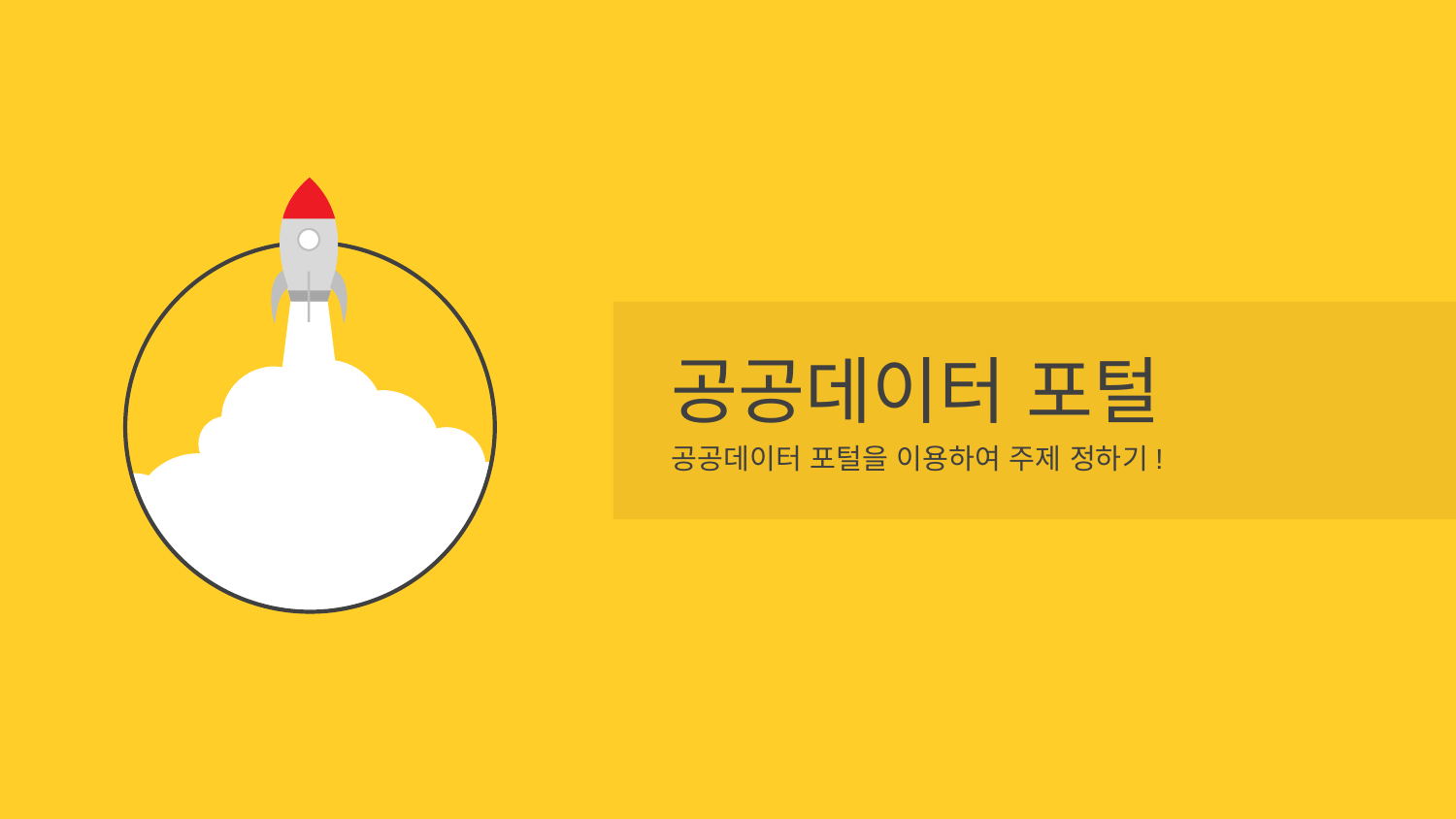

공공데이터 포털
공공데이터 포털을 이용하여 주제 정하기!